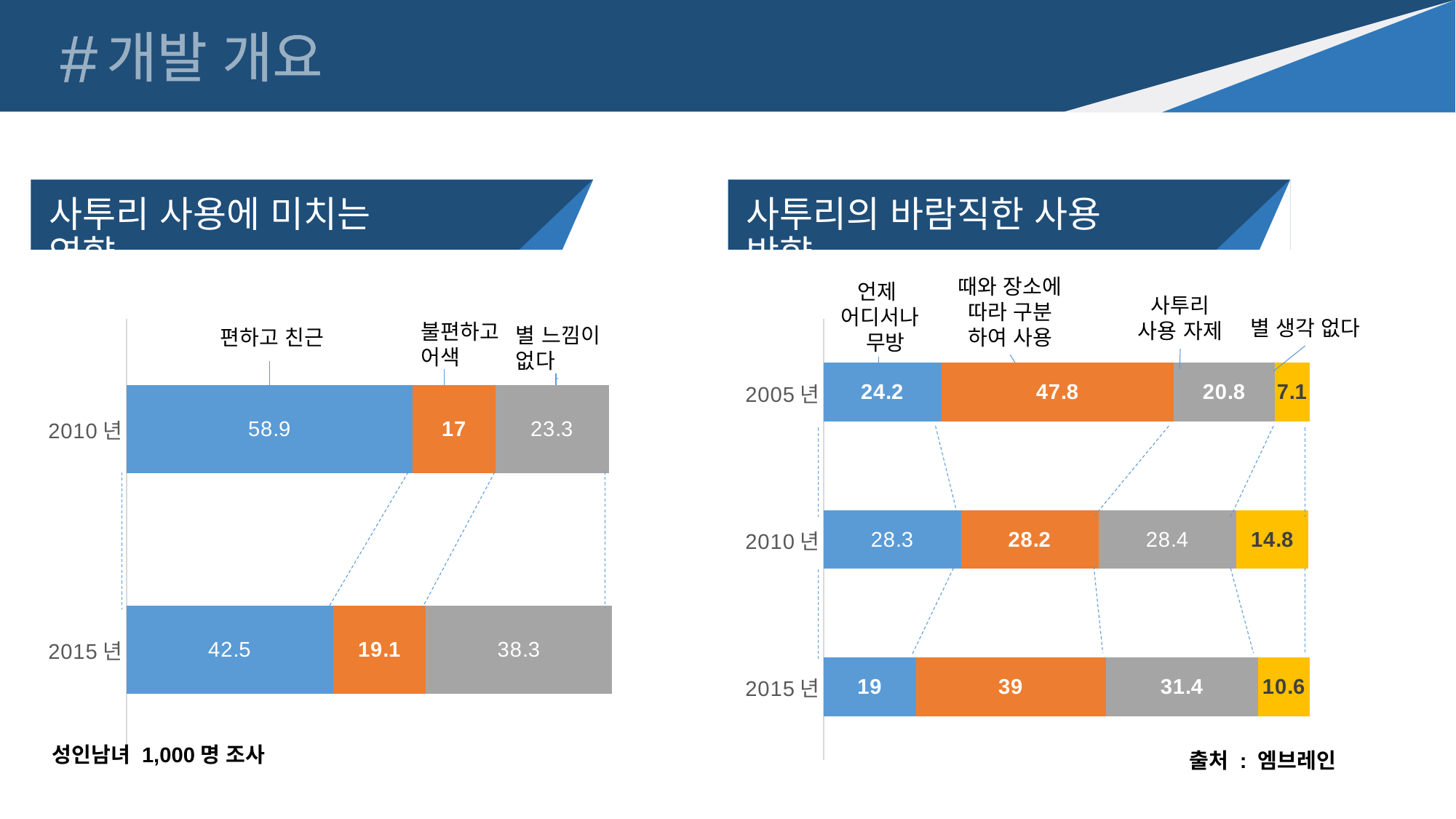

#
개발 개요

사투리 사용에 미치는 영향
사투리의 바람직한 사용 방향
때와 장소에
따라 구분
하여 사용
언제
어디서나
 무방
사투리
사용 자제

### Chart

| Category | 편하고 친근 | 불편하고 어색 | 별 느낌 없다 |
|---|---|---|---|
| 2015년 | 42.5 | 19.1 | 38.3 |
| 2010년 | 58.9 | 17.0 | 23.3 |

### Chart

| Category | 언제어디서나무방 | 때와 장소에 따라 구분하여 사용 | 사투리 사용 자제 | 별 생각 없다 |
|---|---|---|---|---|
| 2015년 | 19.0 | 39.0 | 31.4 | 10.6 |
| 2010년 | 28.3 | 28.2 | 28.4 | 14.8 |
| 2005년 | 24.2 | 47.8 | 20.8 | 7.1 |
별 생각 없다
불편하고
어색
별 느낌이
없다
편하고 친근
성인남녀 1,000명 조사
출처 : 엠브레인